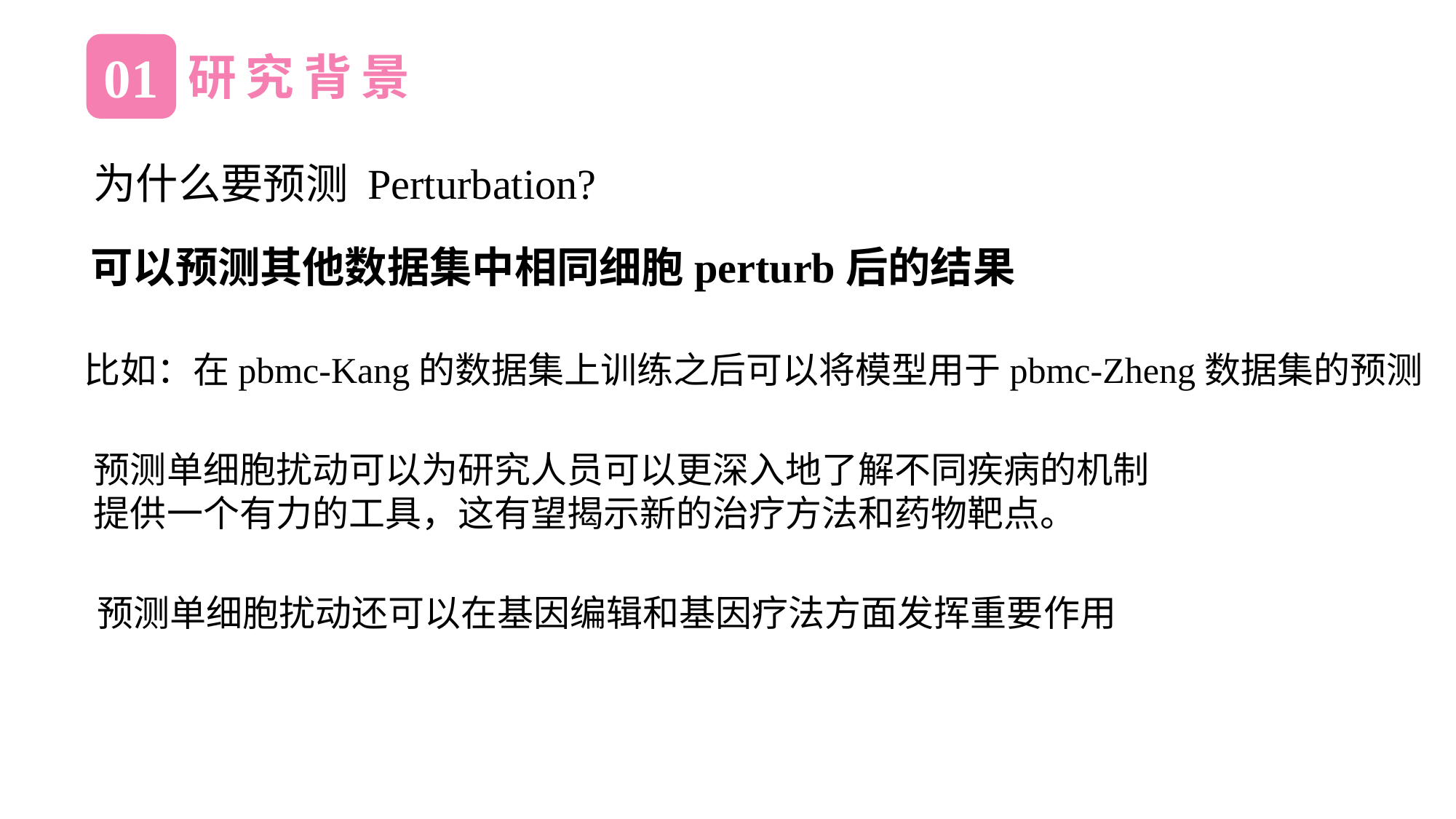

01
研究背景
为什么要预测 Perturbation?
可以预测其他数据集中相同细胞perturb后的结果
比如：在pbmc-Kang的数据集上训练之后可以将模型用于pbmc-Zheng数据集的预测
预测单细胞扰动可以为研究人员可以更深入地了解不同疾病的机制提供一个有力的工具，这有望揭示新的治疗方法和药物靶点。
预测单细胞扰动还可以在基因编辑和基因疗法方面发挥重要作用